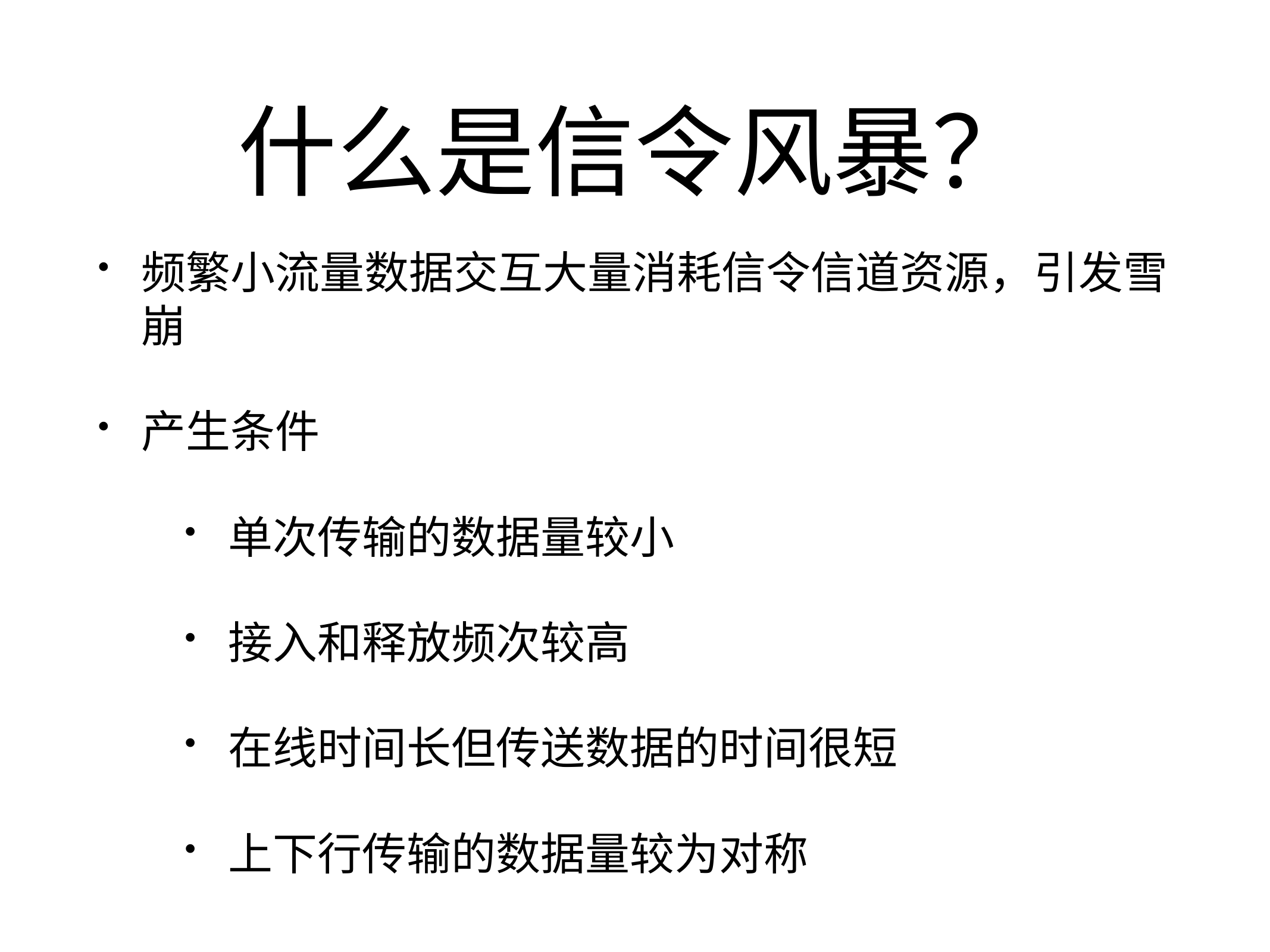

# 什么是信令风暴？
频繁小流量数据交互大量消耗信令信道资源，引发雪崩
产生条件
单次传输的数据量较小
接入和释放频次较高
在线时间长但传送数据的时间很短
上下行传输的数据量较为对称